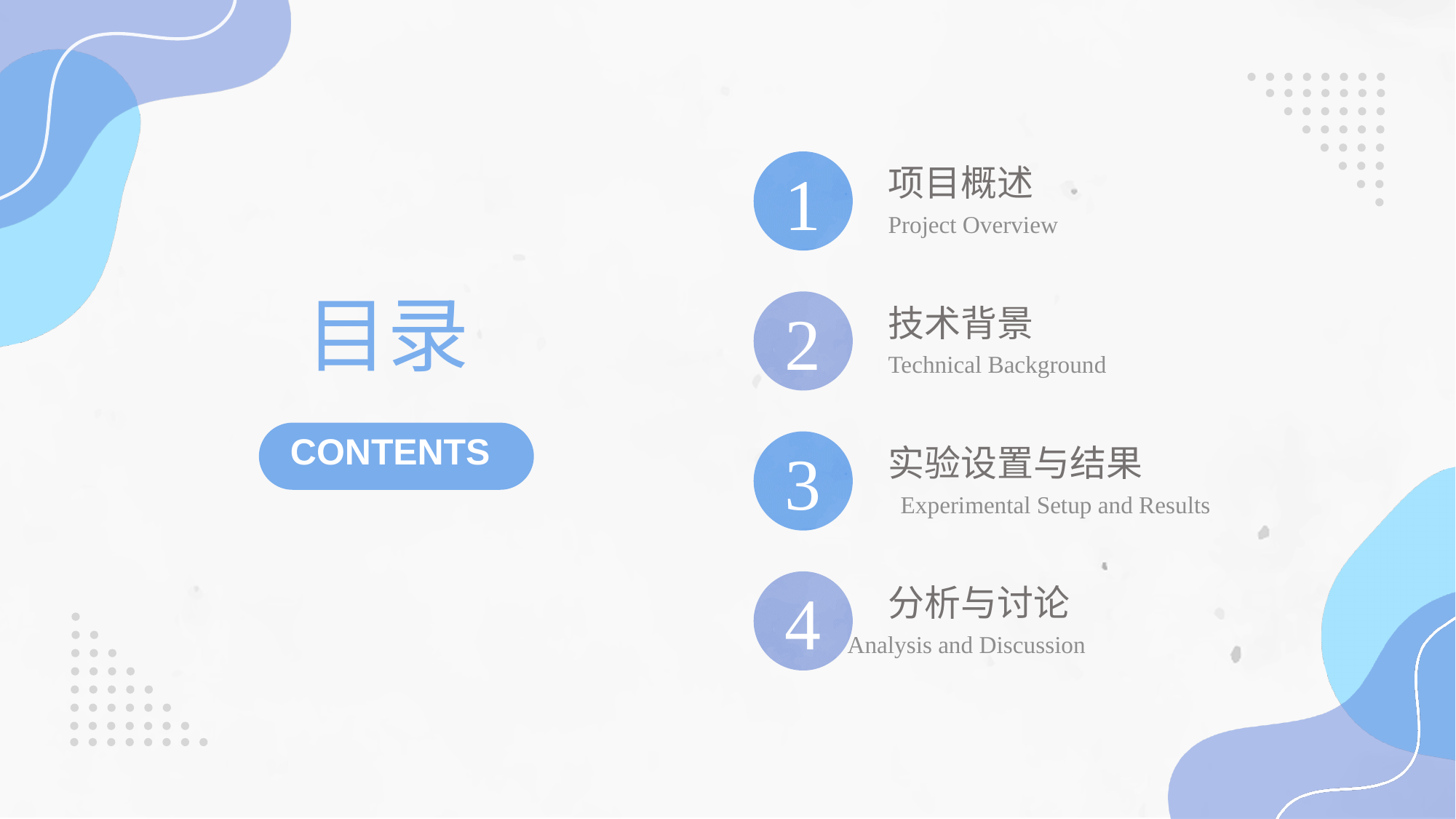

1
项目概述
Project Overview
2
技术背景
Technical Background
3
实验设置与结果
Experimental Setup and Results
4
分析与讨论
Analysis and Discussion
目录

CONTENTS